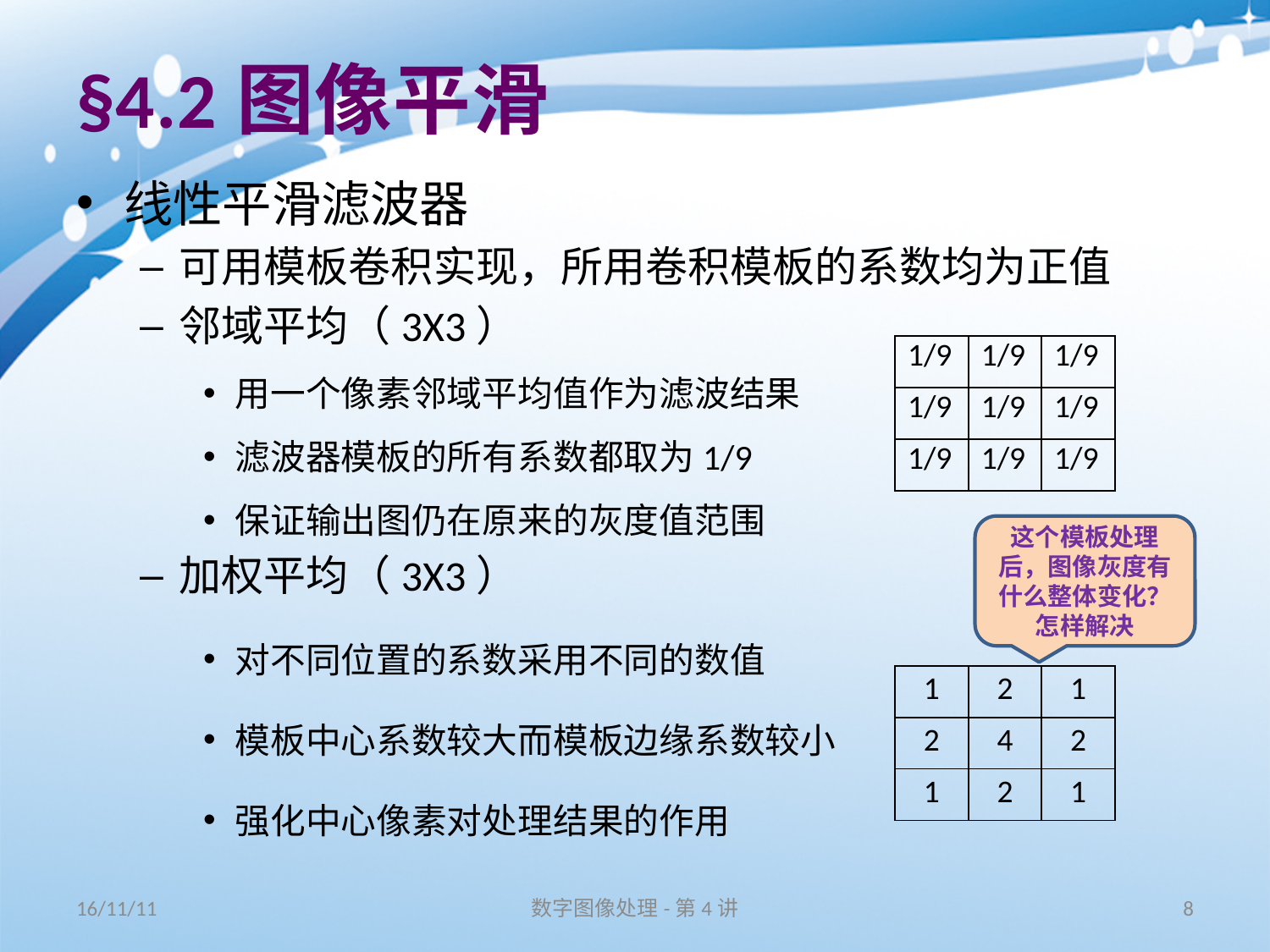

# §4.2图像平滑
线性平滑滤波器
可用模板卷积实现，所用卷积模板的系数均为正值
邻域平均（3X3）
用一个像素邻域平均值作为滤波结果
滤波器模板的所有系数都取为1/9
保证输出图仍在原来的灰度值范围
加权平均（3X3）
对不同位置的系数采用不同的数值
模板中心系数较大而模板边缘系数较小
强化中心像素对处理结果的作用
| 1/9 | 1/9 | 1/9 |
| --- | --- | --- |
| 1/9 | 1/9 | 1/9 |
| 1/9 | 1/9 | 1/9 |
这个模板处理后，图像灰度有什么整体变化？怎样解决
| 1 | 2 | 1 |
| --- | --- | --- |
| 2 | 4 | 2 |
| 1 | 2 | 1 |
16/11/11
数字图像处理-第4讲
8